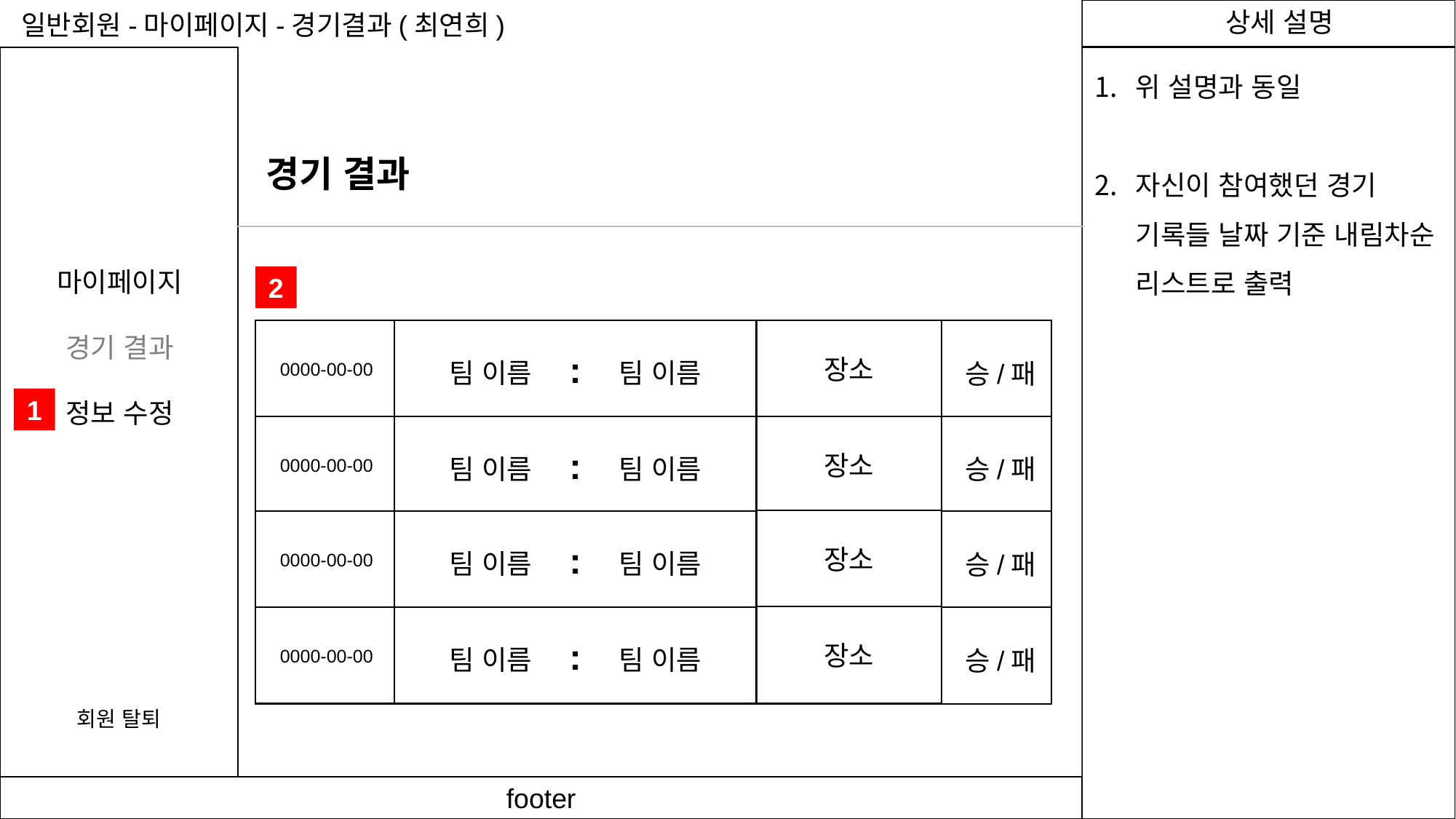

일반회원-마이페이지-경기결과(최연희)
위 설명과 동일

자신이 참여했던 경기 기록들 날짜 기준 내림차순 리스트로 출력
경기 결과

마이페이지

경기 결과

정보 수정

2

팀 이름    :    팀 이름
0000-00-00
승/패
장소
1

팀 이름    :    팀 이름
0000-00-00
승/패
장소
장소

팀 이름    :    팀 이름
0000-00-00
승/패
장소

팀 이름    :    팀 이름
0000-00-00
승/패
회원 탈퇴
footer